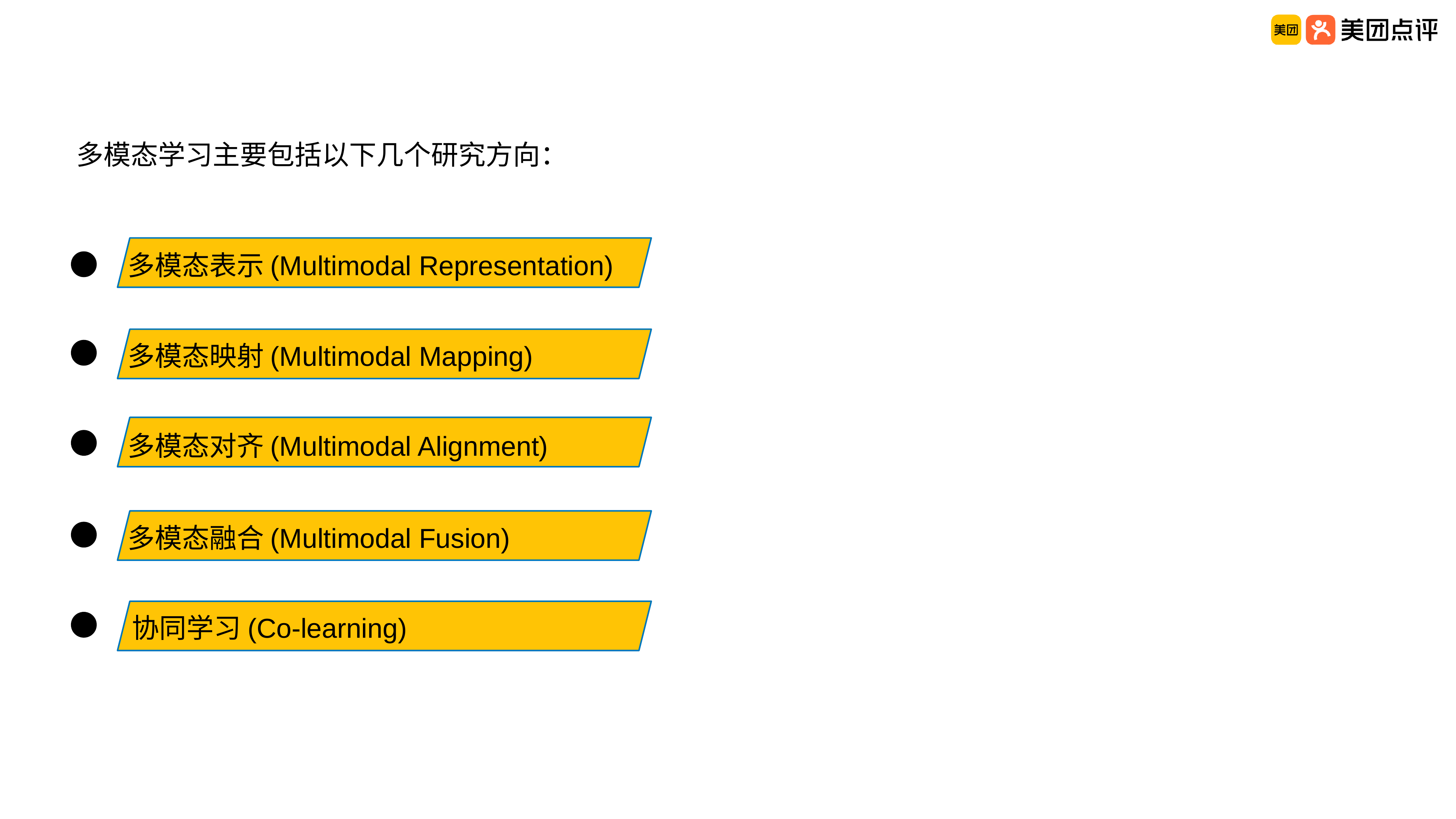

多模态学习主要包括以下几个研究方向：

多模态表示(Multimodal Representation)

多模态映射(Multimodal Mapping)

多模态对齐(Multimodal Alignment)

多模态融合(Multimodal Fusion)

协同学习(Co-learning)